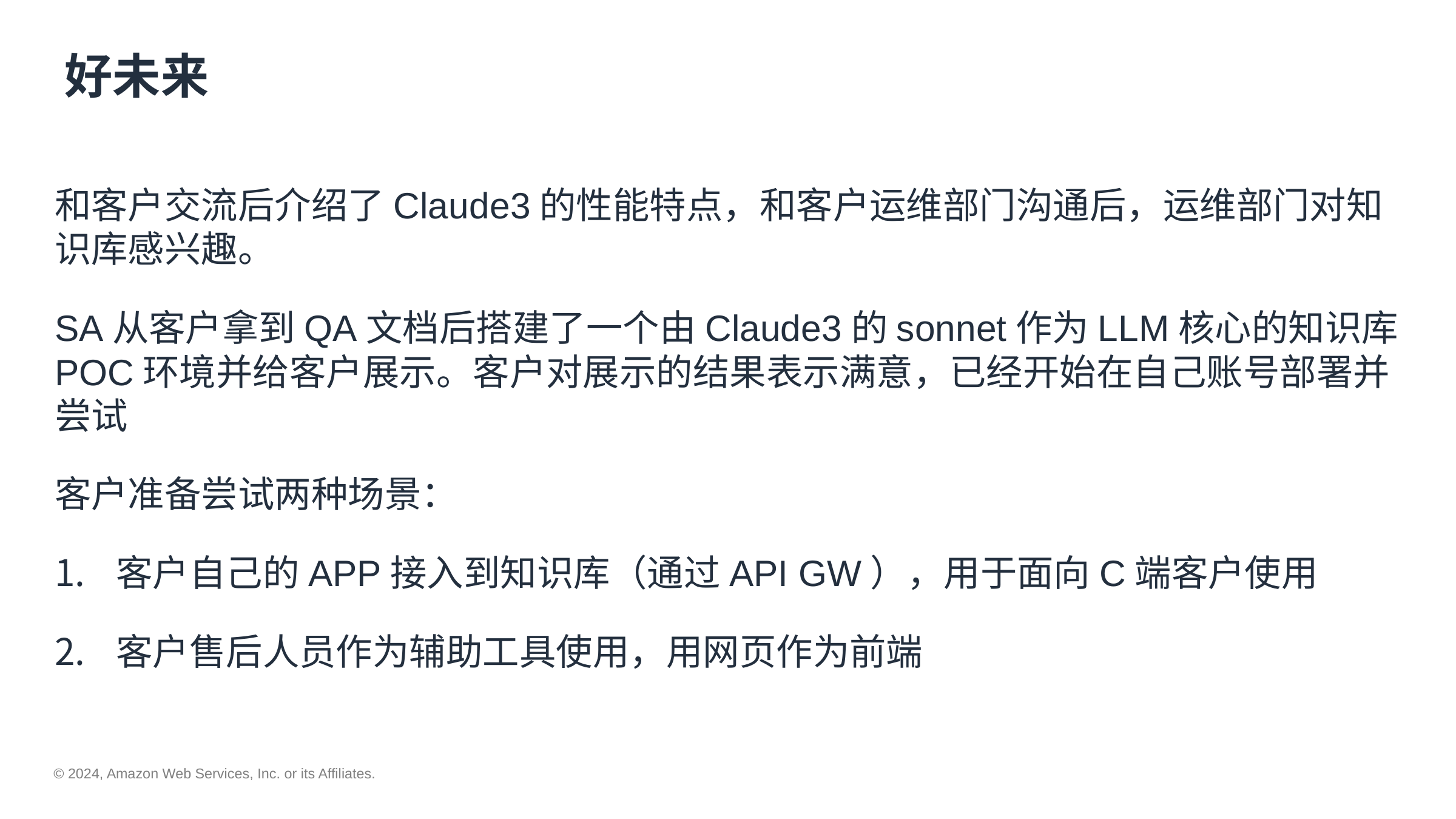

# 好未来
和客户交流后介绍了Claude3的性能特点，和客户运维部门沟通后，运维部门对知识库感兴趣。
SA从客户拿到QA文档后搭建了一个由Claude3的sonnet作为LLM核心的知识库POC环境并给客户展示。客户对展示的结果表示满意，已经开始在自己账号部署并尝试
客户准备尝试两种场景：
客户自己的APP接入到知识库（通过API GW），用于面向C端客户使用
客户售后人员作为辅助工具使用，用网页作为前端